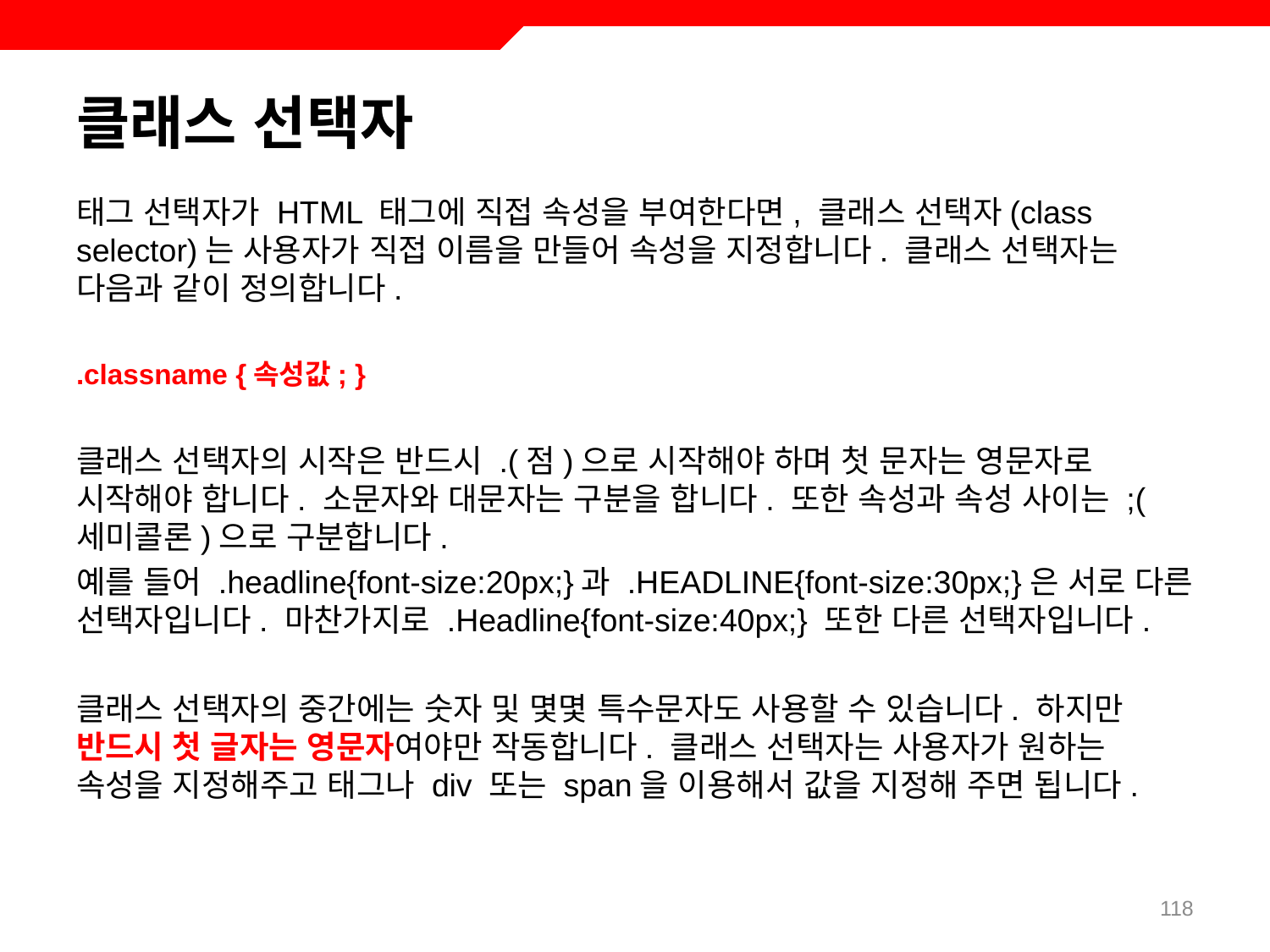

# 클래스 선택자
태그 선택자가 HTML 태그에 직접 속성을 부여한다면, 클래스 선택자(class selector)는 사용자가 직접 이름을 만들어 속성을 지정합니다. 클래스 선택자는 다음과 같이 정의합니다.

.classname {속성값; }

클래스 선택자의 시작은 반드시 .(점)으로 시작해야 하며 첫 문자는 영문자로 시작해야 합니다. 소문자와 대문자는 구분을 합니다. 또한 속성과 속성 사이는 ;(세미콜론)으로 구분합니다.
예를 들어 .headline{font-size:20px;}과 .HEADLINE{font-size:30px;}은 서로 다른 선택자입니다. 마찬가지로 .Headline{font-size:40px;} 또한 다른 선택자입니다.

클래스 선택자의 중간에는 숫자 및 몇몇 특수문자도 사용할 수 있습니다. 하지만 반드시 첫 글자는 영문자여야만 작동합니다. 클래스 선택자는 사용자가 원하는 속성을 지정해주고 태그나 div 또는 span을 이용해서 값을 지정해 주면 됩니다.
118